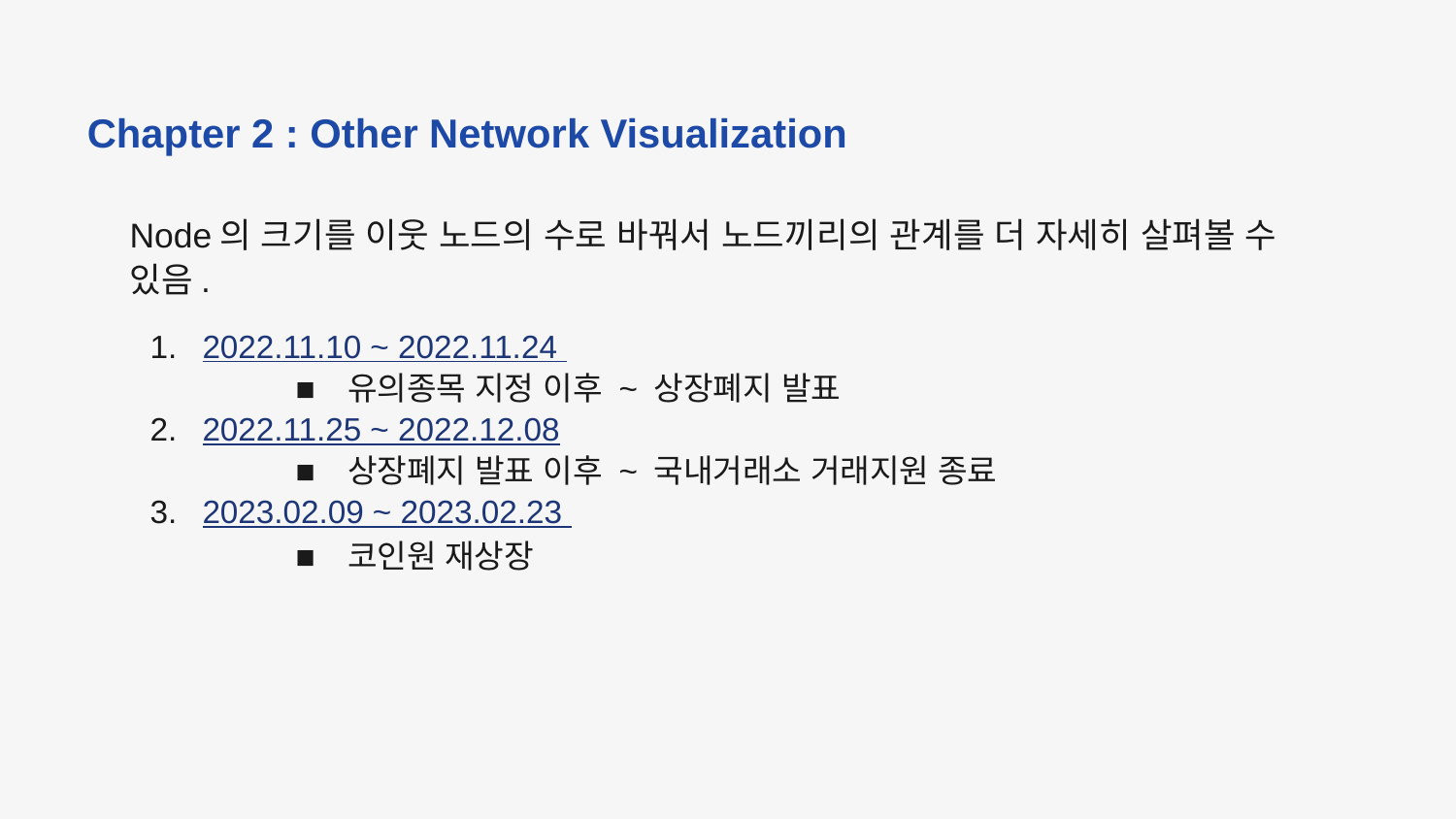

Chapter 2 : Other Network Visualization
Node의 크기를 이웃 노드의 수로 바꿔서 노드끼리의 관계를 더 자세히 살펴볼 수 있음.
2022.11.10 ~ 2022.11.24
유의종목 지정 이후 ~ 상장폐지 발표
2022.11.25 ~ 2022.12.08
상장폐지 발표 이후 ~ 국내거래소 거래지원 종료
2023.02.09 ~ 2023.02.23
코인원 재상장